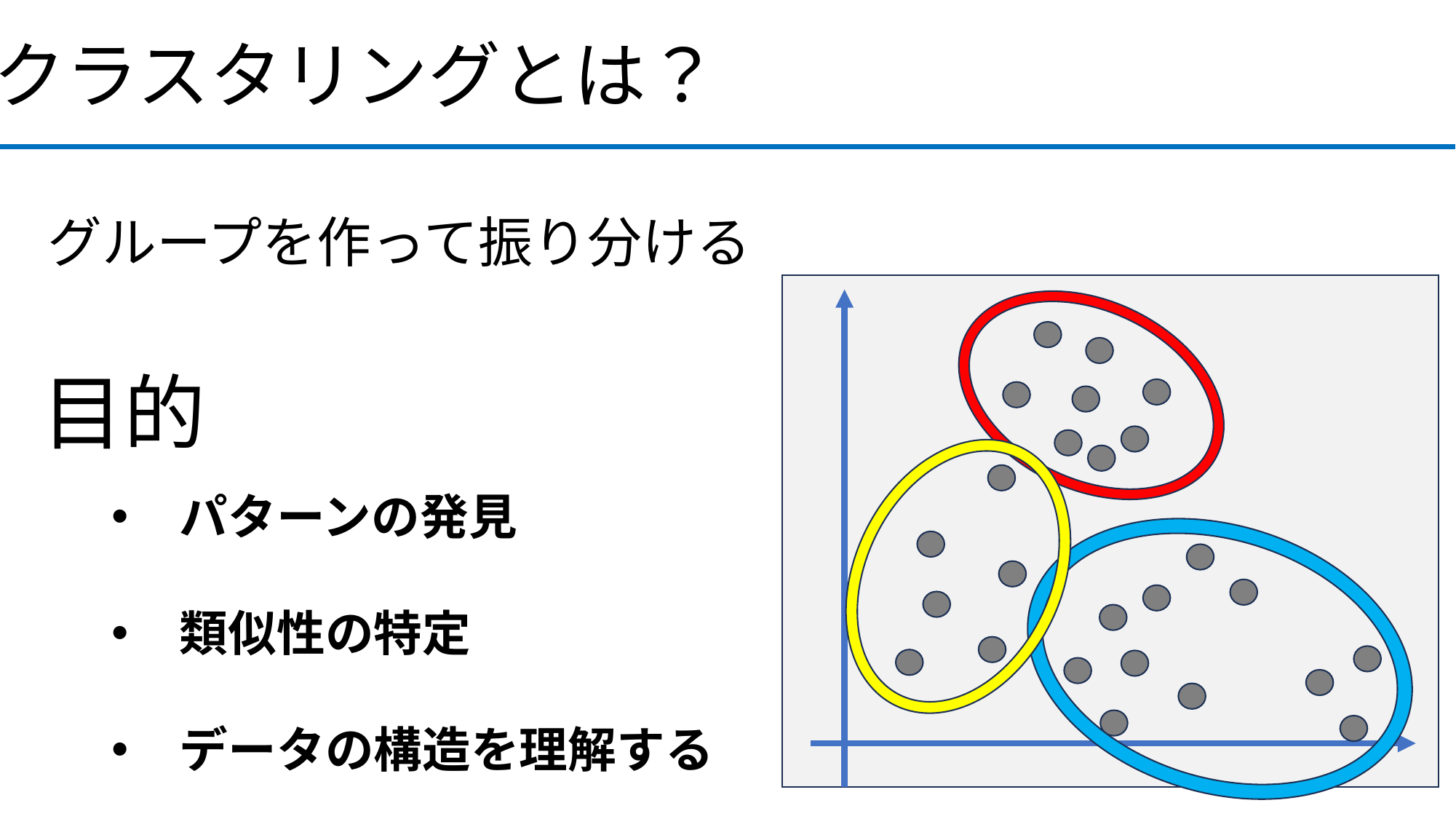

クラスタリングとは？
グループを作って振り分ける

目的
パターンの発見
類似性の特定
データの構造を理解する
6